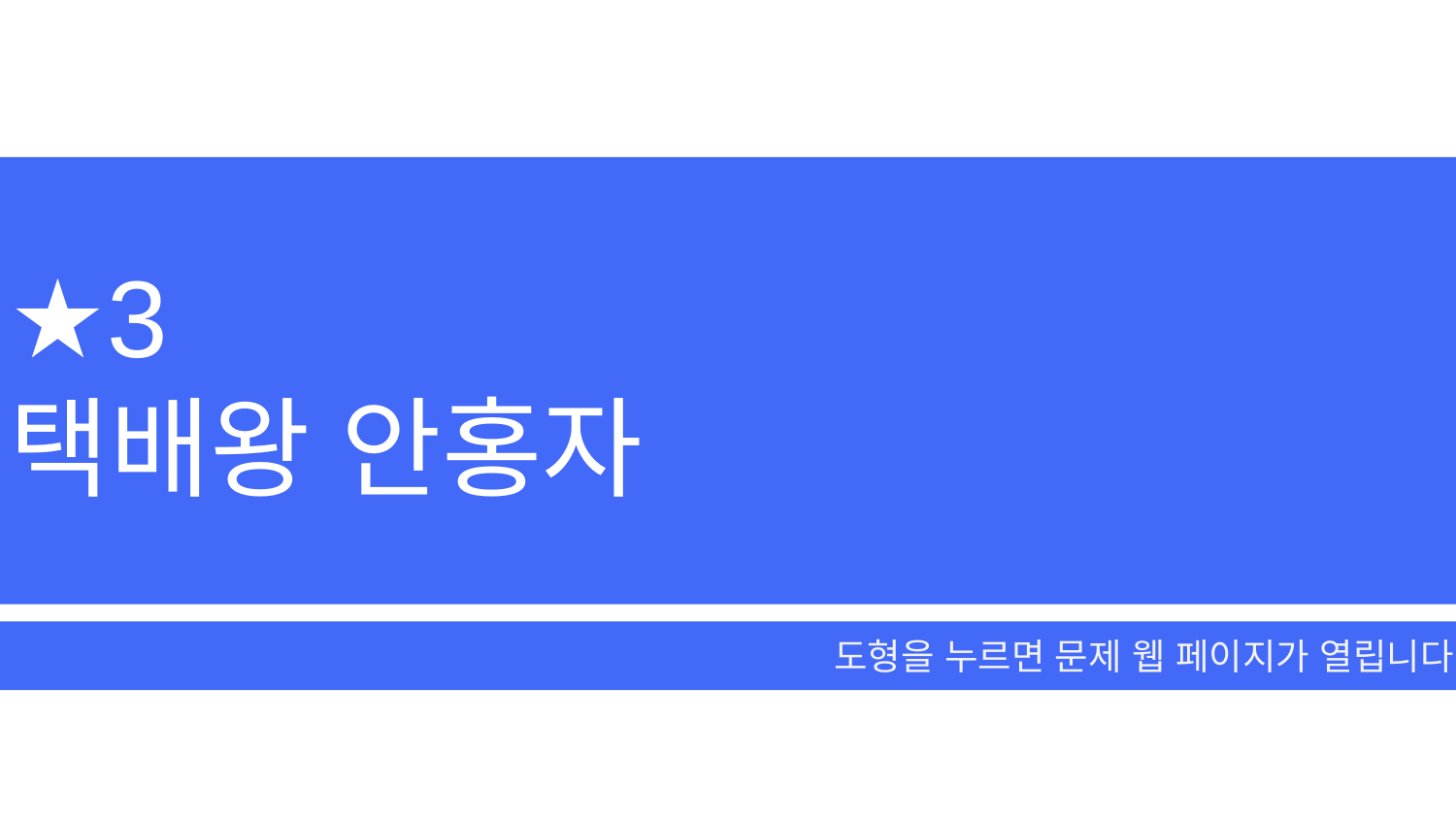

★3
택배왕 안홍자
도형을 누르면 문제 웹 페이지가 열립니다